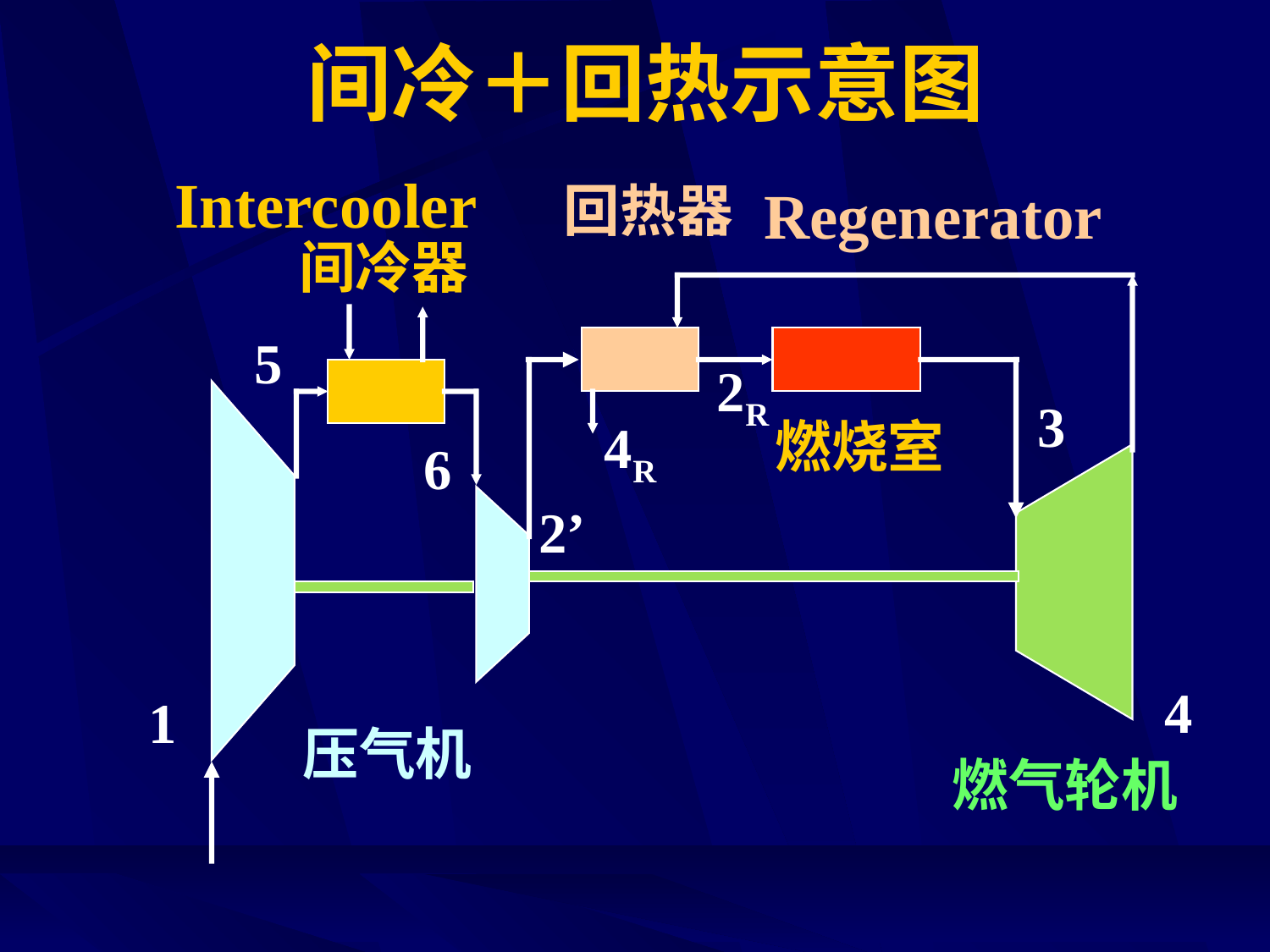

# 间冷＋回热示意图
Intercooler
回热器
Regenerator
间冷器

5

2R

3

燃烧室
4R
6
2’

4
1
压气机
燃气轮机